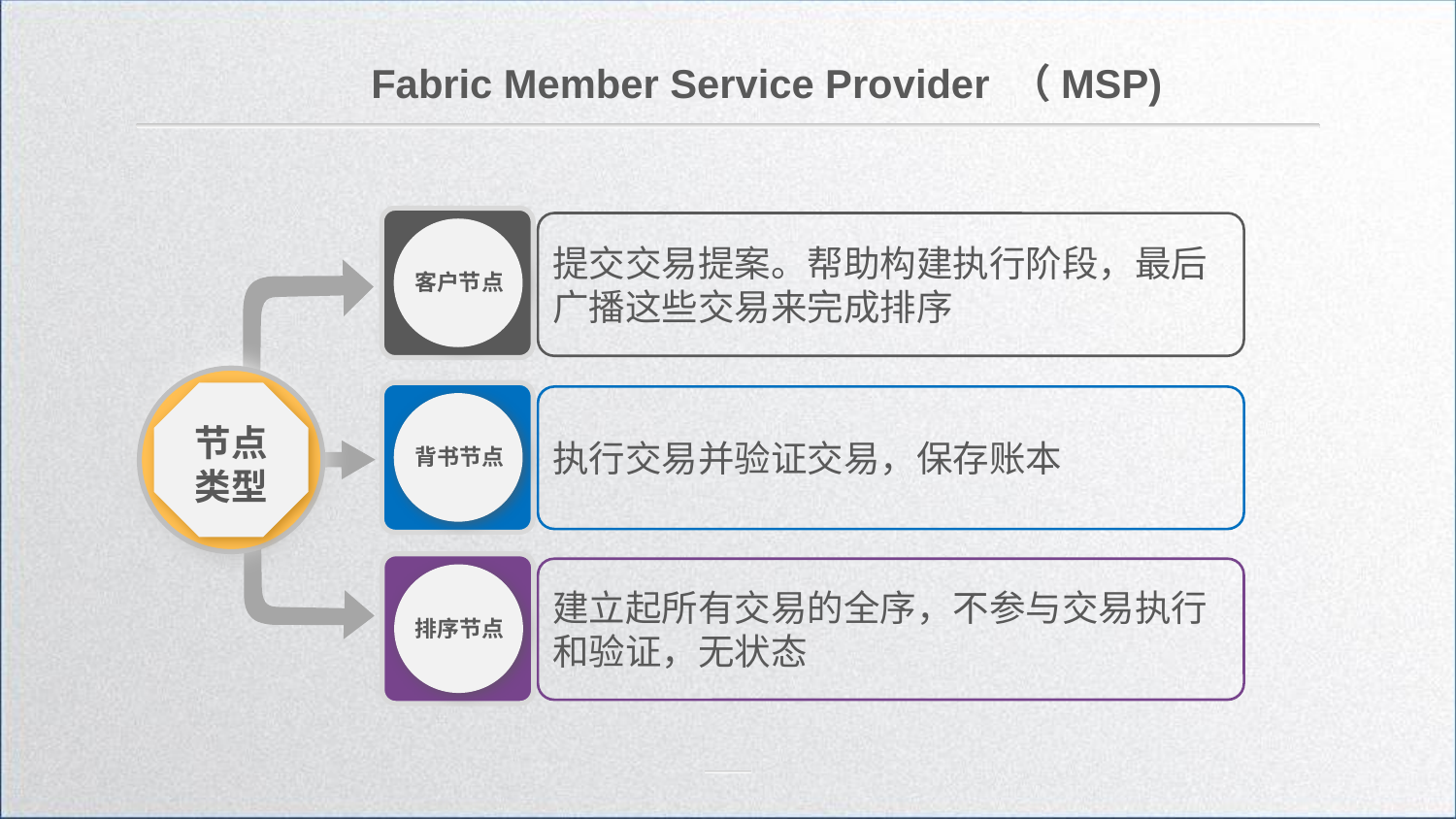

Fabric Member Service Provider （MSP)

提交交易提案。帮助构建执行阶段，最后广播这些交易来完成排序

客户节点

执行交易并验证交易，保存账本

节点类型
背书节点

建立起所有交易的全序，不参与交易执行和验证，无状态
排序节点